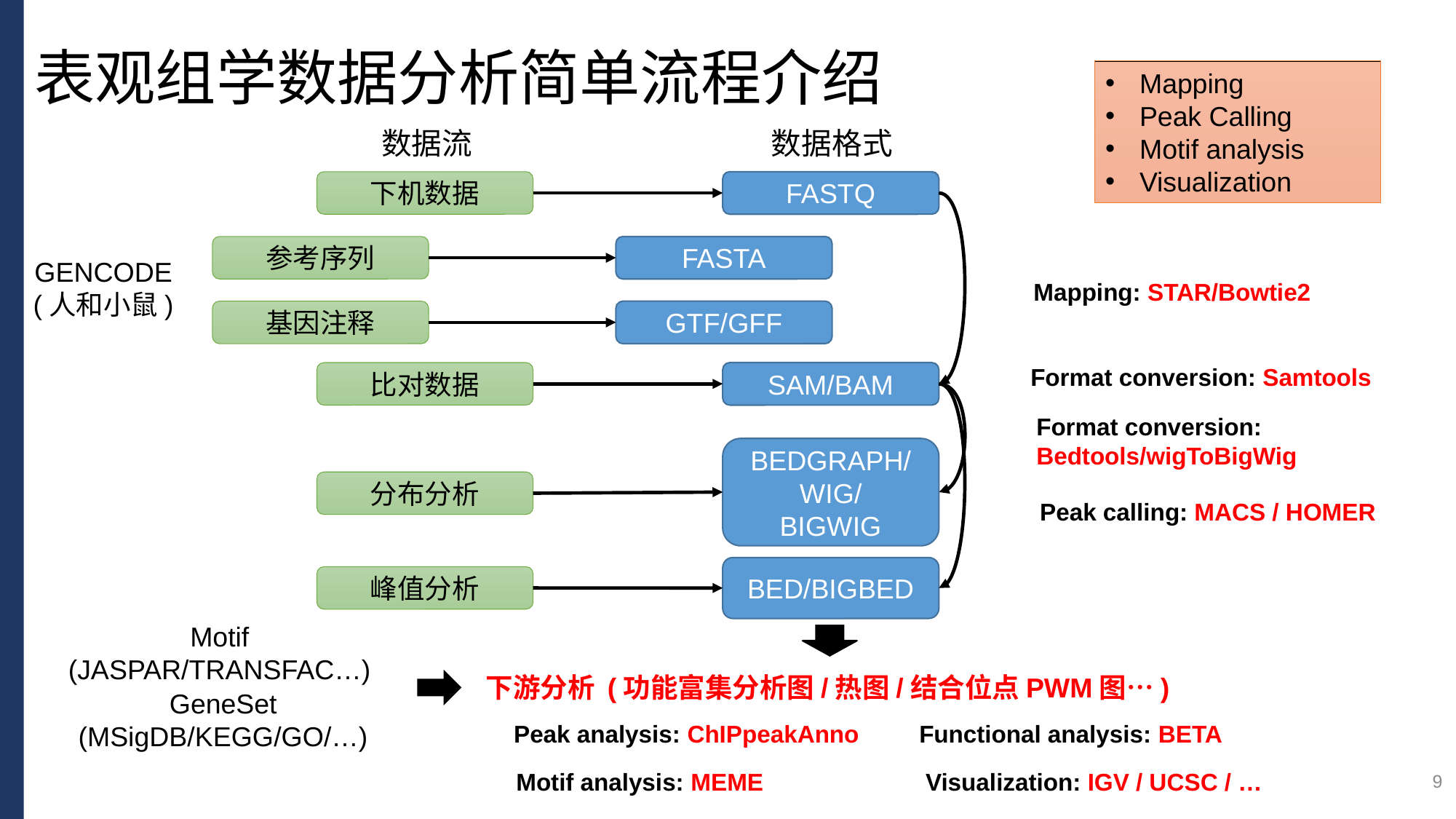

表观组学数据分析简单流程介绍
Mapping
Peak Calling
Motif analysis
Visualization
数据流
数据格式
下机数据
FASTQ
参考序列
FASTA
GENCODE
(人和小鼠)
Mapping: STAR/Bowtie2
基因注释
GTF/GFF
Format conversion: Samtools
比对数据
SAM/BAM
Format conversion:
Bedtools/wigToBigWig
BEDGRAPH/WIG/
BIGWIG
分布分析
Peak calling: MACS / HOMER
BED/BIGBED
峰值分析
Motif
(JASPAR/TRANSFAC…)

下游分析 (功能富集分析图/热图/结合位点PWM图…)

GeneSet
(MSigDB/KEGG/GO/…)
Peak analysis: ChIPpeakAnno
Functional analysis: BETA
9
Motif analysis: MEME
Visualization: IGV / UCSC / …